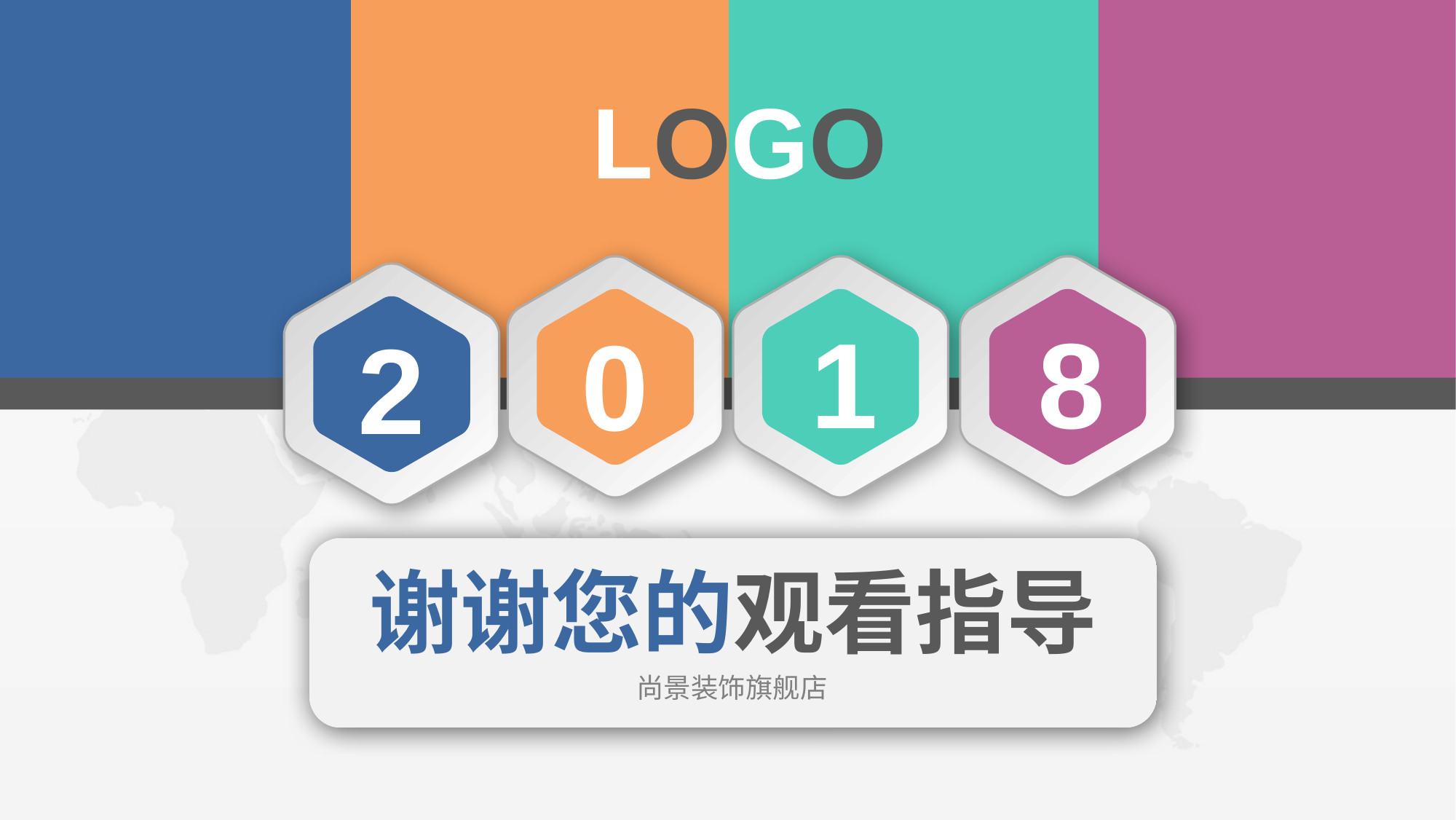

LOGO

1
8
0
2

谢谢您的观看指导
尚景装饰旗舰店